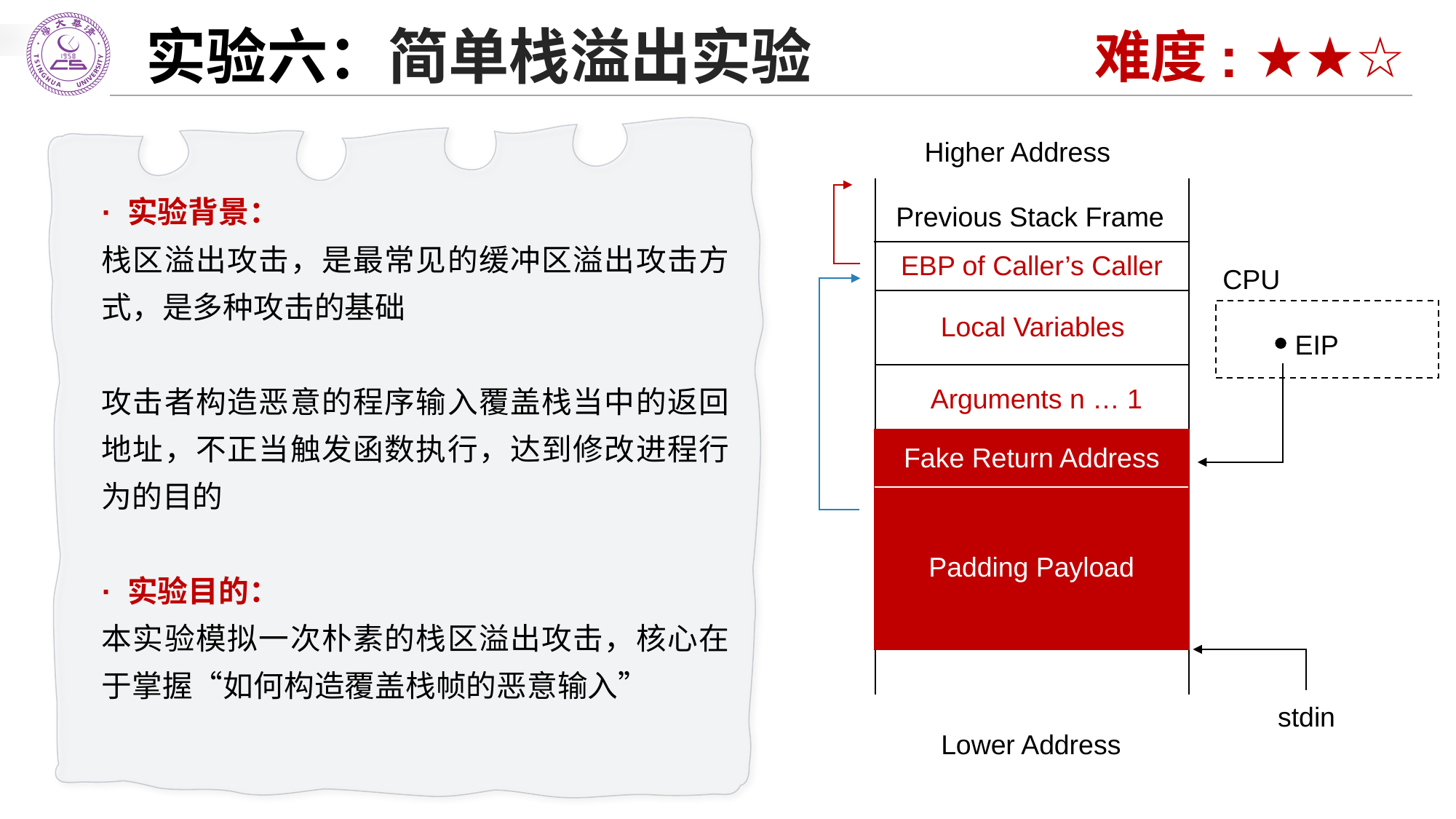

# 实验六：简单栈溢出实验
难度: ★★☆

Higher Address
· 实验背景：
栈区溢出攻击，是最常见的缓冲区溢出攻击方式，是多种攻击的基础

攻击者构造恶意的程序输入覆盖栈当中的返回地址，不正当触发函数执行，达到修改进程行为的目的

· 实验目的：
本实验模拟一次朴素的栈区溢出攻击，核心在于掌握“如何构造覆盖栈帧的恶意输入”

Previous Stack Frame
EBP of Caller’s Caller
CPU

Local Variables
EIP

 Arguments n … 1
Fake Return Address
Padding Payload
Return Address
EBP of Caller
Local Variables

stdin
Lower Address